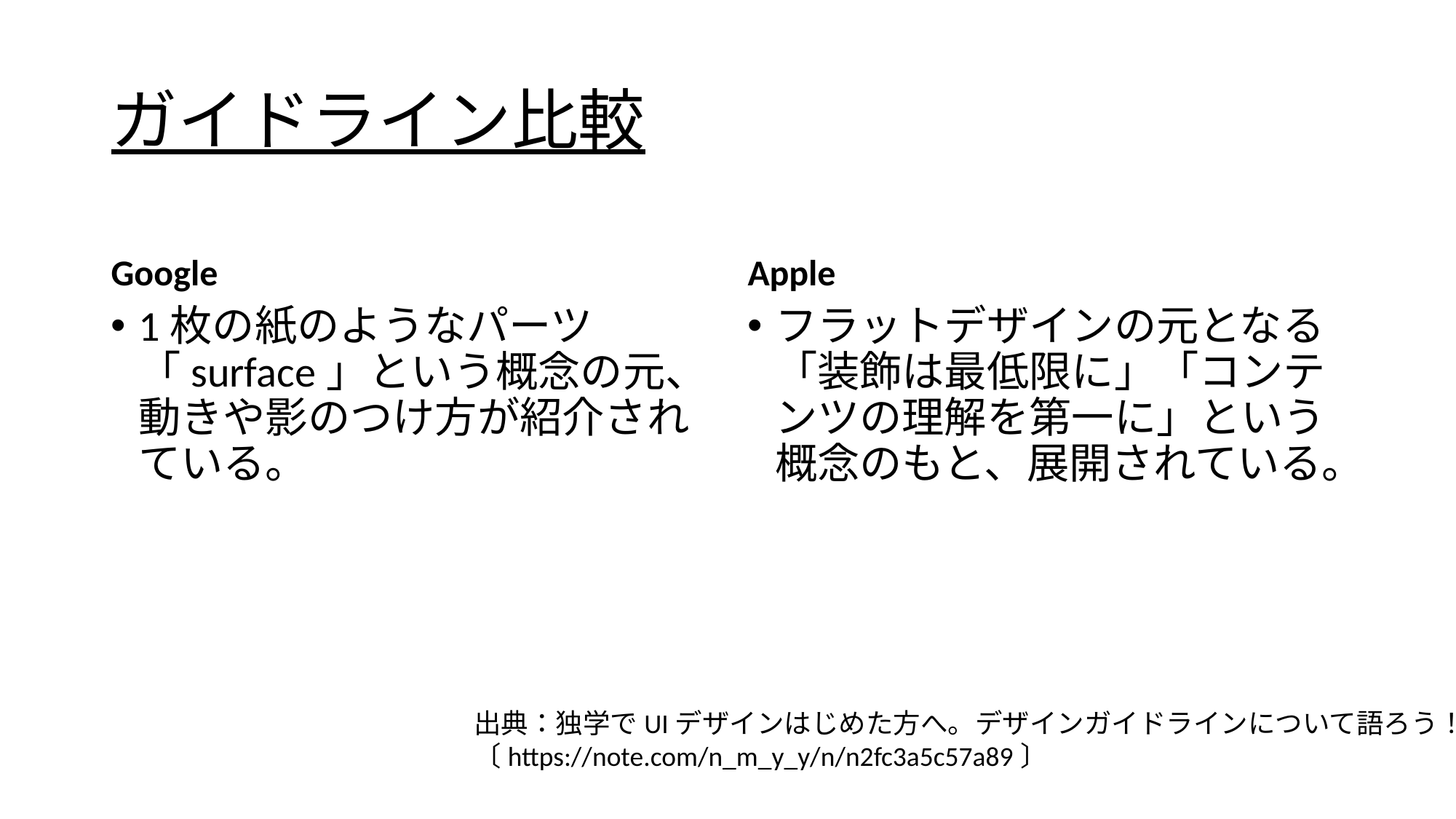

# ガイドライン比較
Google
Apple
1枚の紙のようなパーツ「surface」という概念の元、動きや影のつけ方が紹介されている。
フラットデザインの元となる「装飾は最低限に」「コンテンツの理解を第一に」という概念のもと、展開されている。
出典：独学でUIデザインはじめた方へ。デザインガイドラインについて語ろう！
〔https://note.com/n_m_y_y/n/n2fc3a5c57a89〕